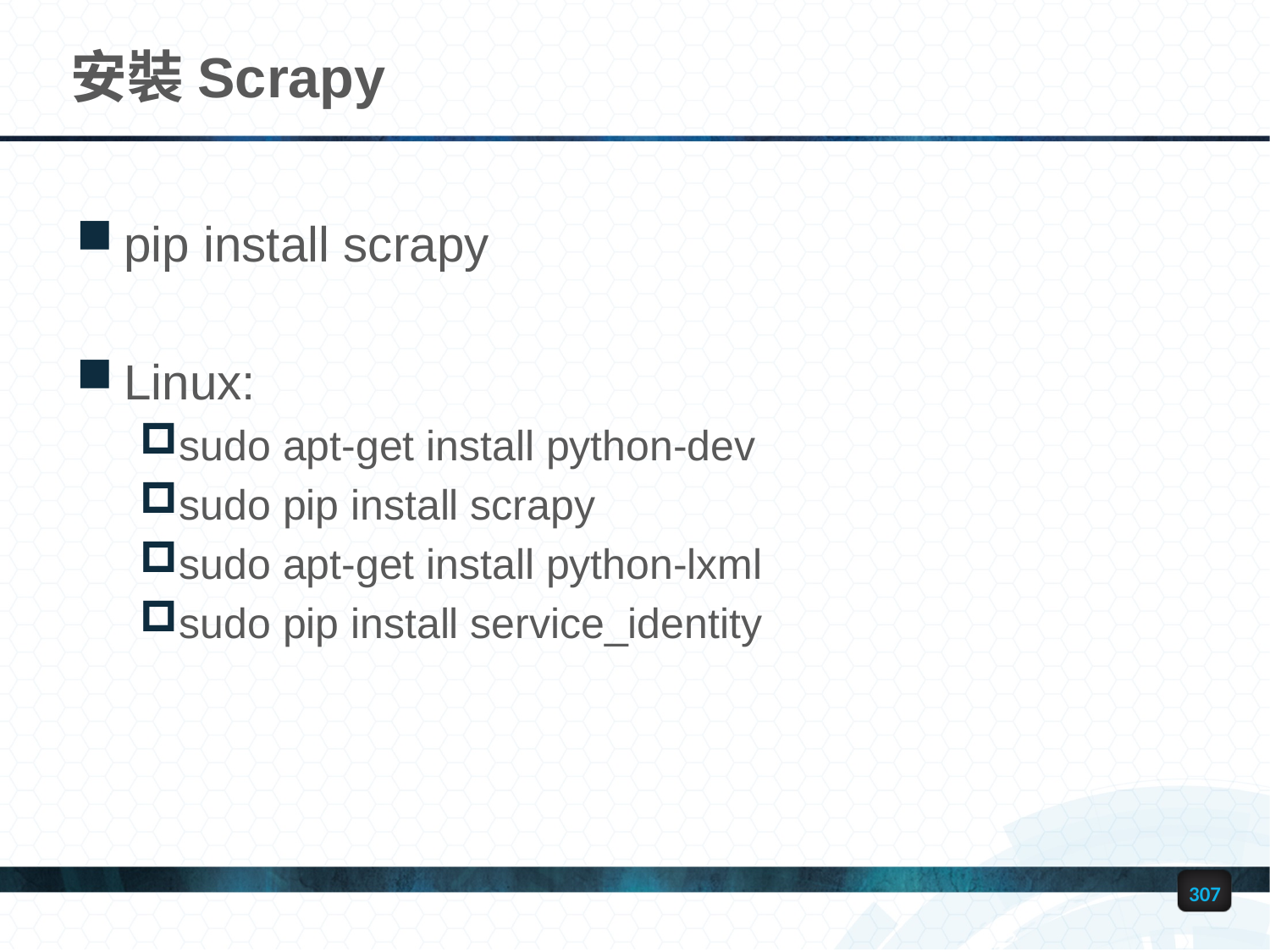

# 安裝Scrapy
pip install scrapy

Linux:
sudo apt-get install python-dev
sudo pip install scrapy
sudo apt-get install python-lxml
sudo pip install service_identity

307